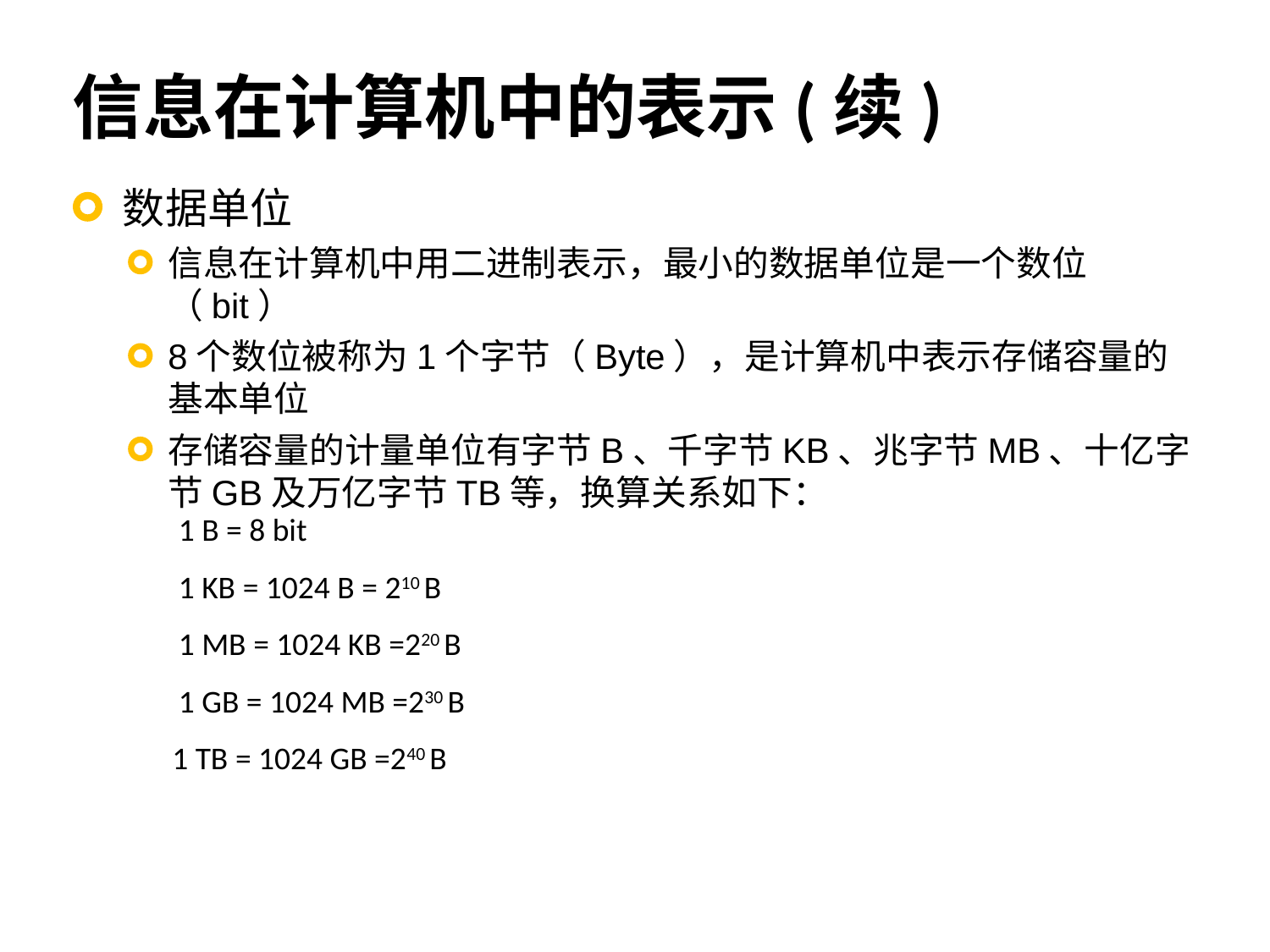

# 信息在计算机中的表示(续)
数据单位
信息在计算机中用二进制表示，最小的数据单位是一个数位（bit）
8个数位被称为1个字节（Byte），是计算机中表示存储容量的基本单位
存储容量的计量单位有字节B、千字节KB、兆字节MB、十亿字节GB及万亿字节TB等，换算关系如下：
　　1 B = 8 bit
　　1 KB = 1024 B = 210 B
　　1 MB = 1024 KB =220 B
　　1 GB = 1024 MB =230 B
         1 TB = 1024 GB =240 B